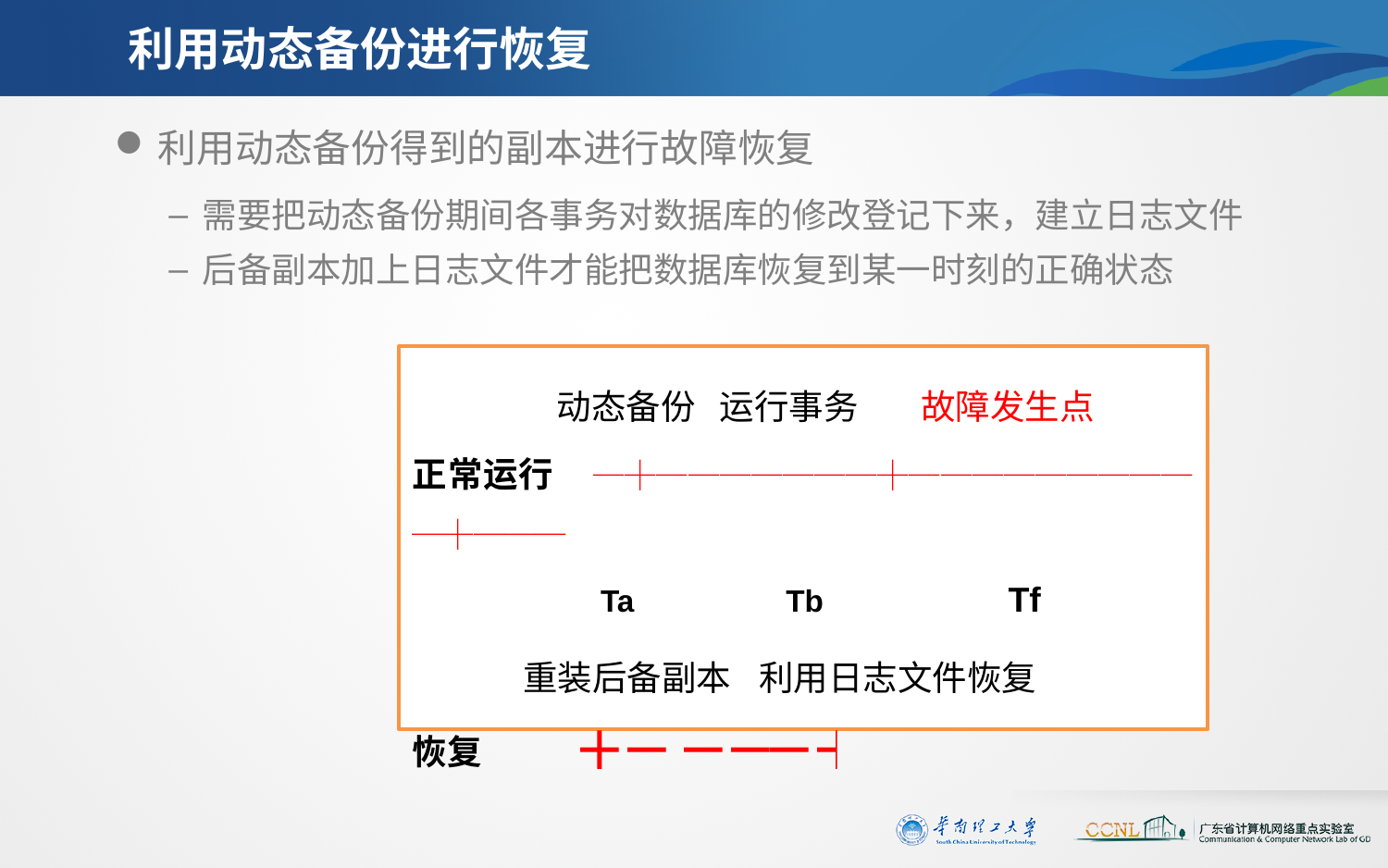

# 利用动态备份进行恢复
利用动态备份得到的副本进行故障恢复
需要把动态备份期间各事务对数据库的修改登记下来，建立日志文件
后备副本加上日志文件才能把数据库恢复到某一时刻的正确状态
                    动态备份    运行事务         故障发生点
正常运行     ─┼───────┼──────────┼───
                      Ta        　　 Tb                    Tf

             重装后备副本    利用日志文件恢复
恢复              ╋ ━  ━ ━━ ┥